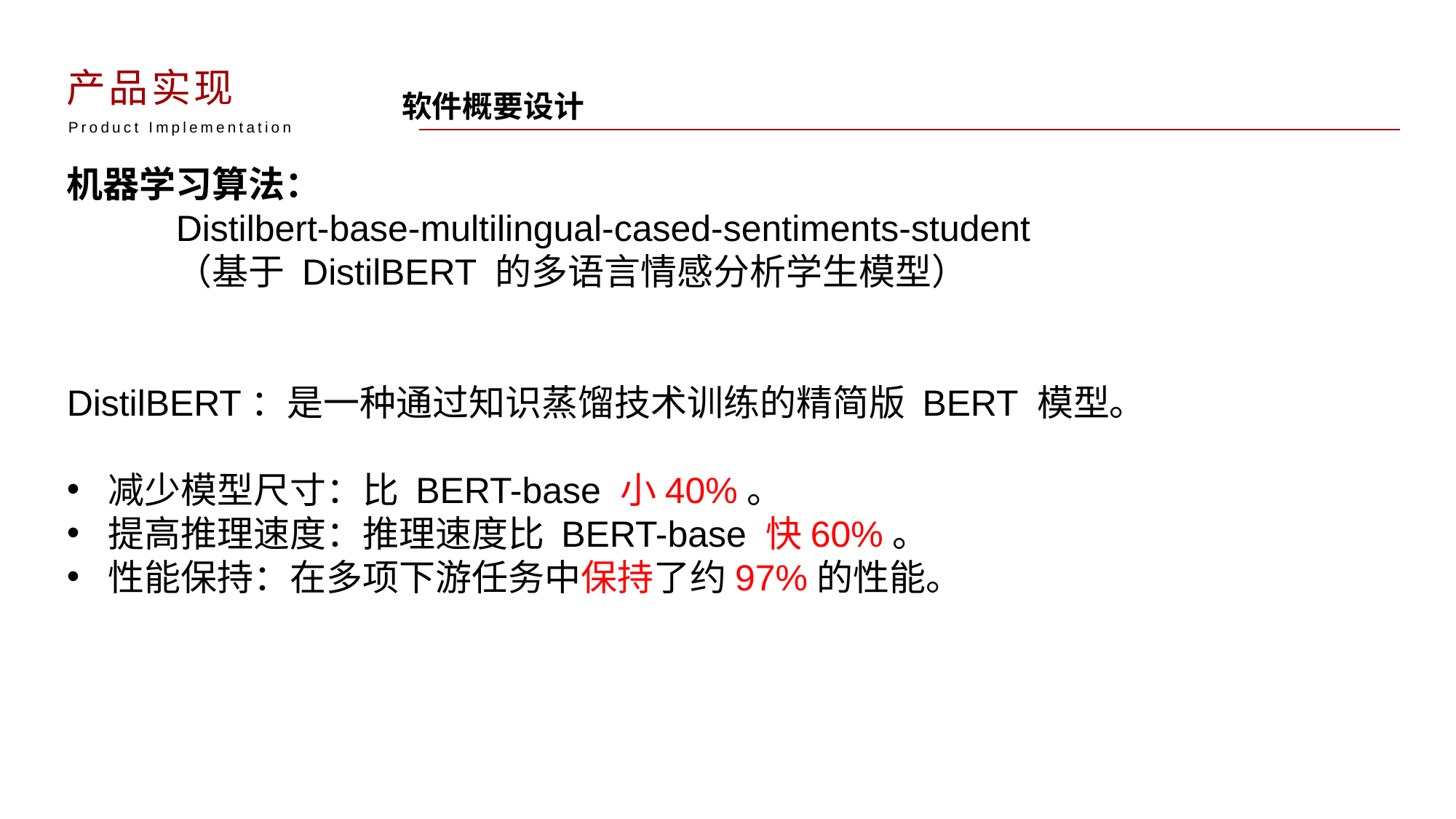

产品实现
软件概要设计
Product Implementation
机器学习算法：
	Distilbert-base-multilingual-cased-sentiments-student
	（基于 DistilBERT 的多语言情感分析学生模型）

DistilBERT：是一种通过知识蒸馏技术训练的精简版 BERT 模型。

减少模型尺寸：比 BERT-base 小40%。
提高推理速度：推理速度比 BERT-base 快60%。
性能保持：在多项下游任务中保持了约97%的性能。